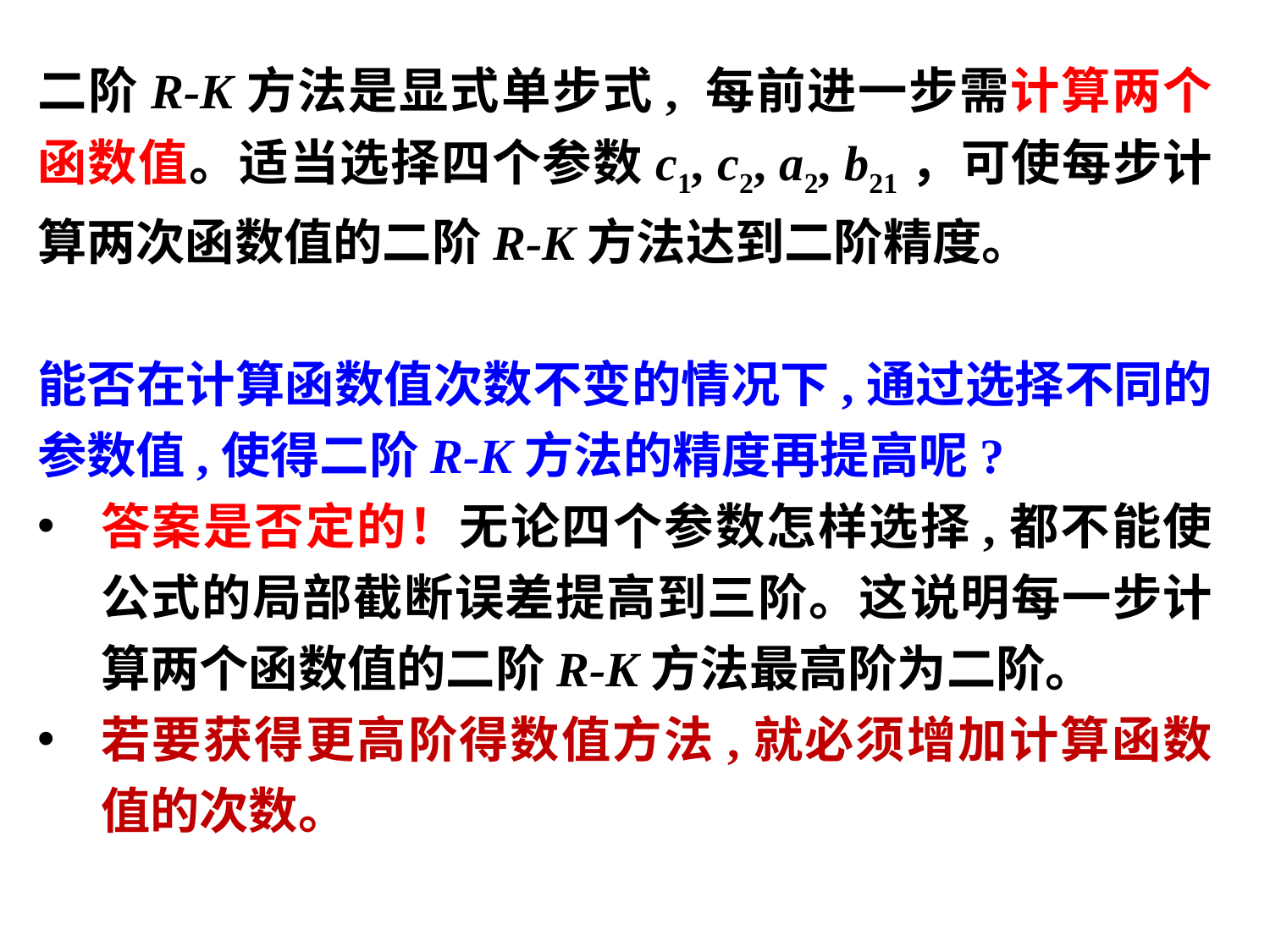

二阶R-K方法是显式单步式, 每前进一步需计算两个函数值。适当选择四个参数c1, c2, a2, b21，可使每步计算两次函数值的二阶R-K方法达到二阶精度。

能否在计算函数值次数不变的情况下,通过选择不同的参数值,使得二阶R-K方法的精度再提高呢?
答案是否定的！无论四个参数怎样选择,都不能使公式的局部截断误差提高到三阶。这说明每一步计算两个函数值的二阶R-K方法最高阶为二阶。
若要获得更高阶得数值方法,就必须增加计算函数值的次数。